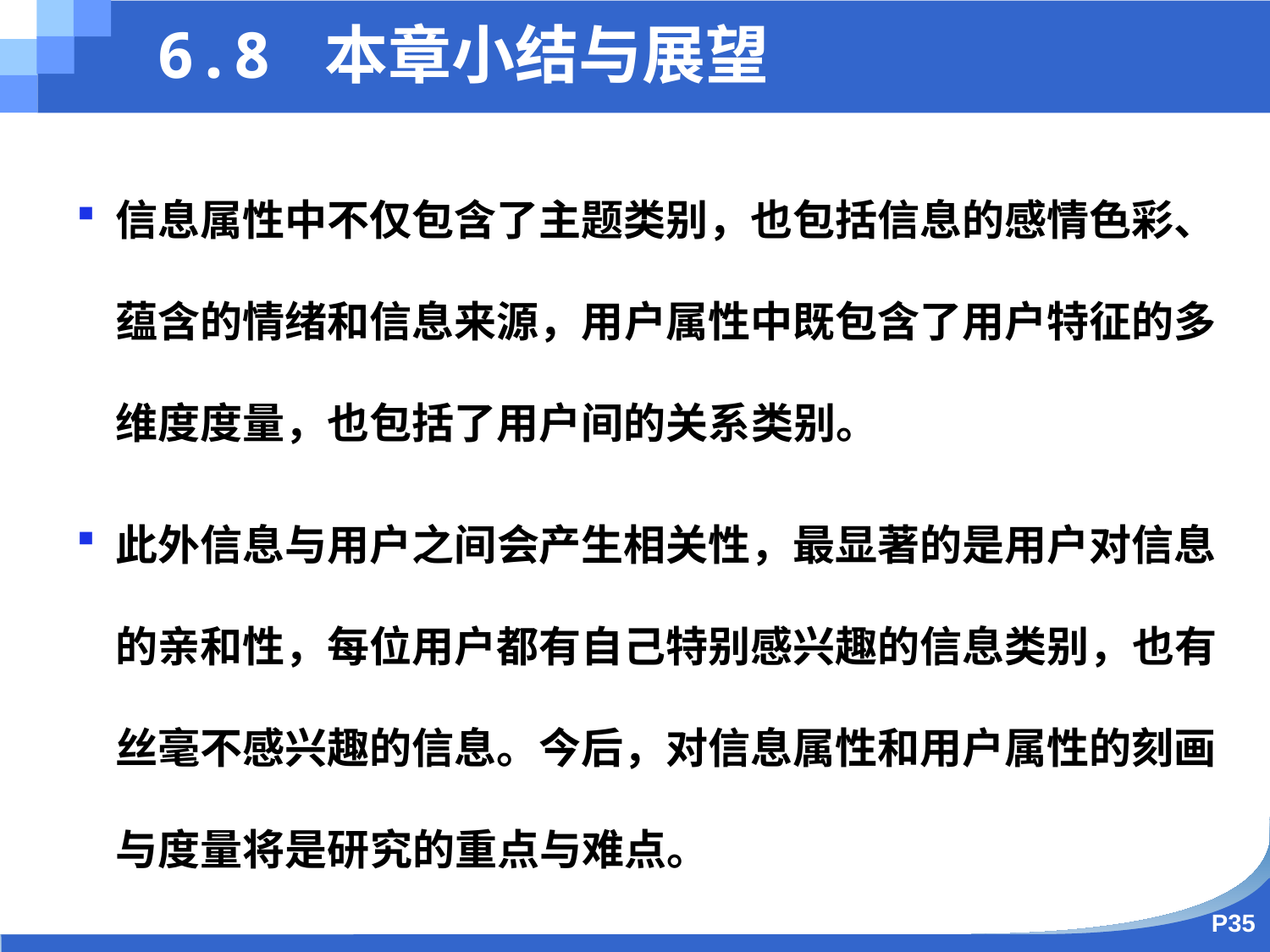

6.8 本章小结与展望
信息属性中不仅包含了主题类别，也包括信息的感情色彩、蕴含的情绪和信息来源，用户属性中既包含了用户特征的多维度度量，也包括了用户间的关系类别。
此外信息与用户之间会产生相关性，最显著的是用户对信息的亲和性，每位用户都有自己特别感兴趣的信息类别，也有丝毫不感兴趣的信息。今后，对信息属性和用户属性的刻画与度量将是研究的重点与难点。
P35